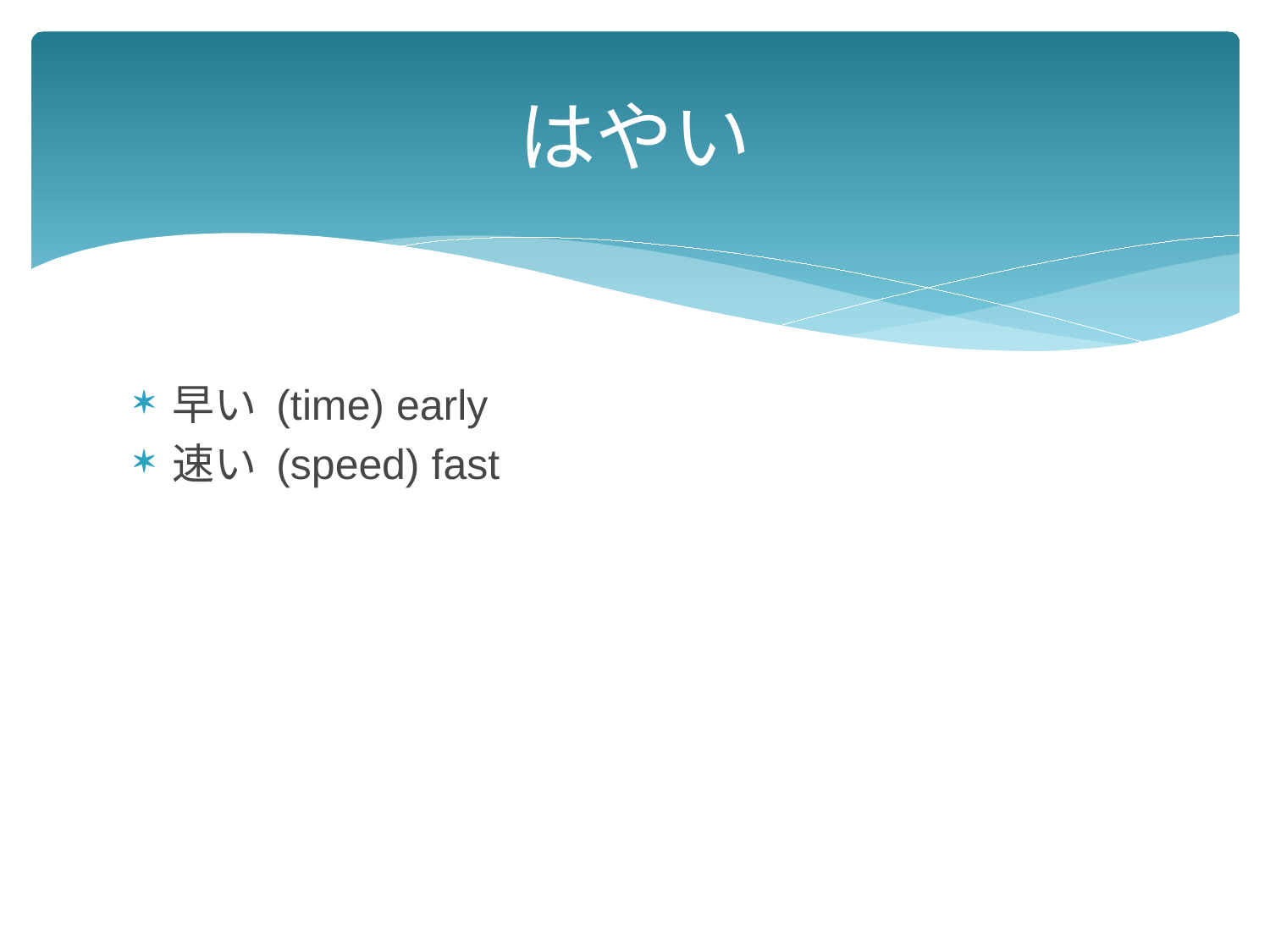

# はやい
早い (time) early
速い (speed) fast